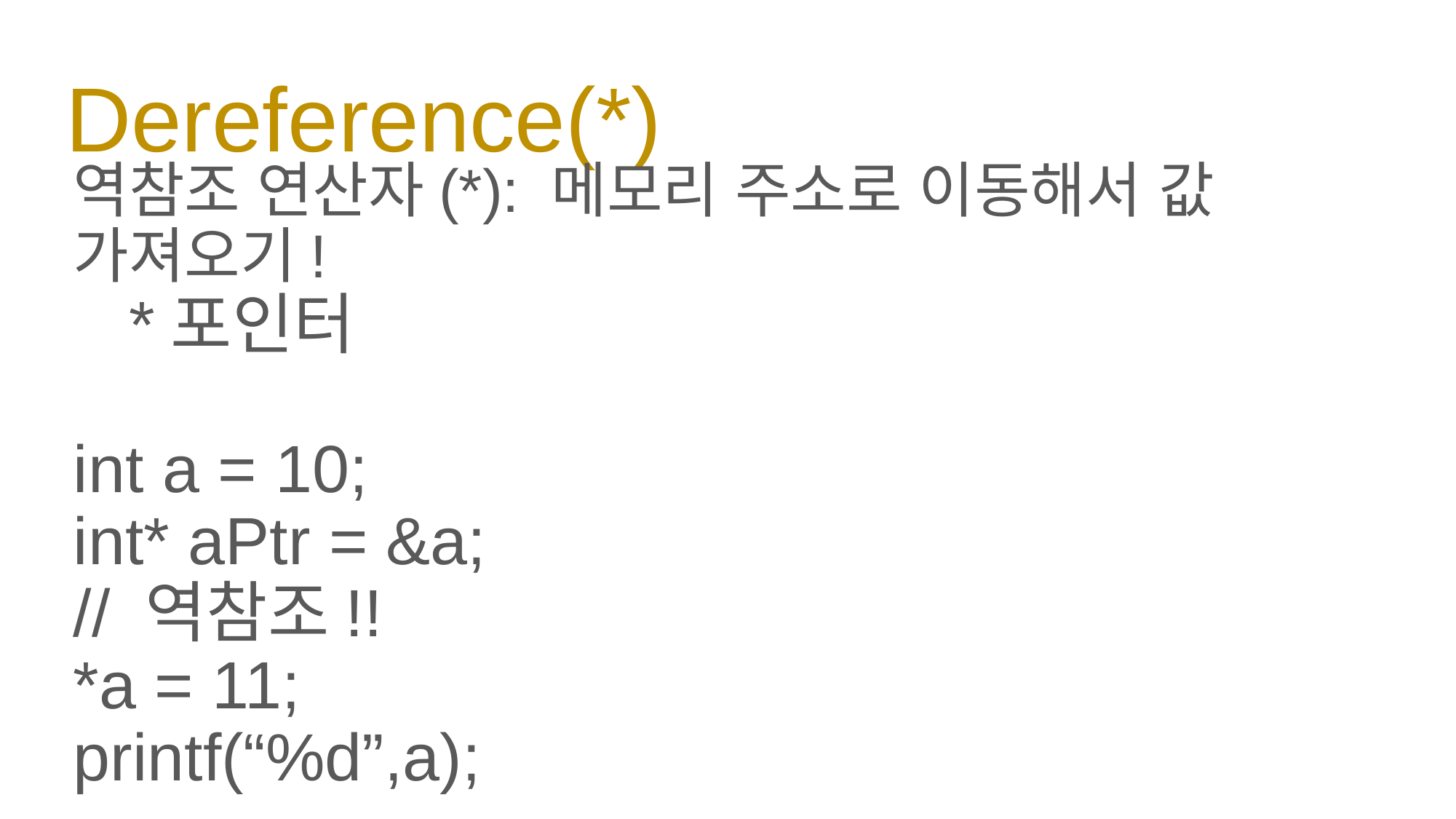

# Dereference(*)
역참조 연산자(*): 메모리 주소로 이동해서 값 가져오기!
   *포인터

int a = 10;
int* aPtr = &a;
// 역참조!!
*a = 11;
printf(“%d”,a);